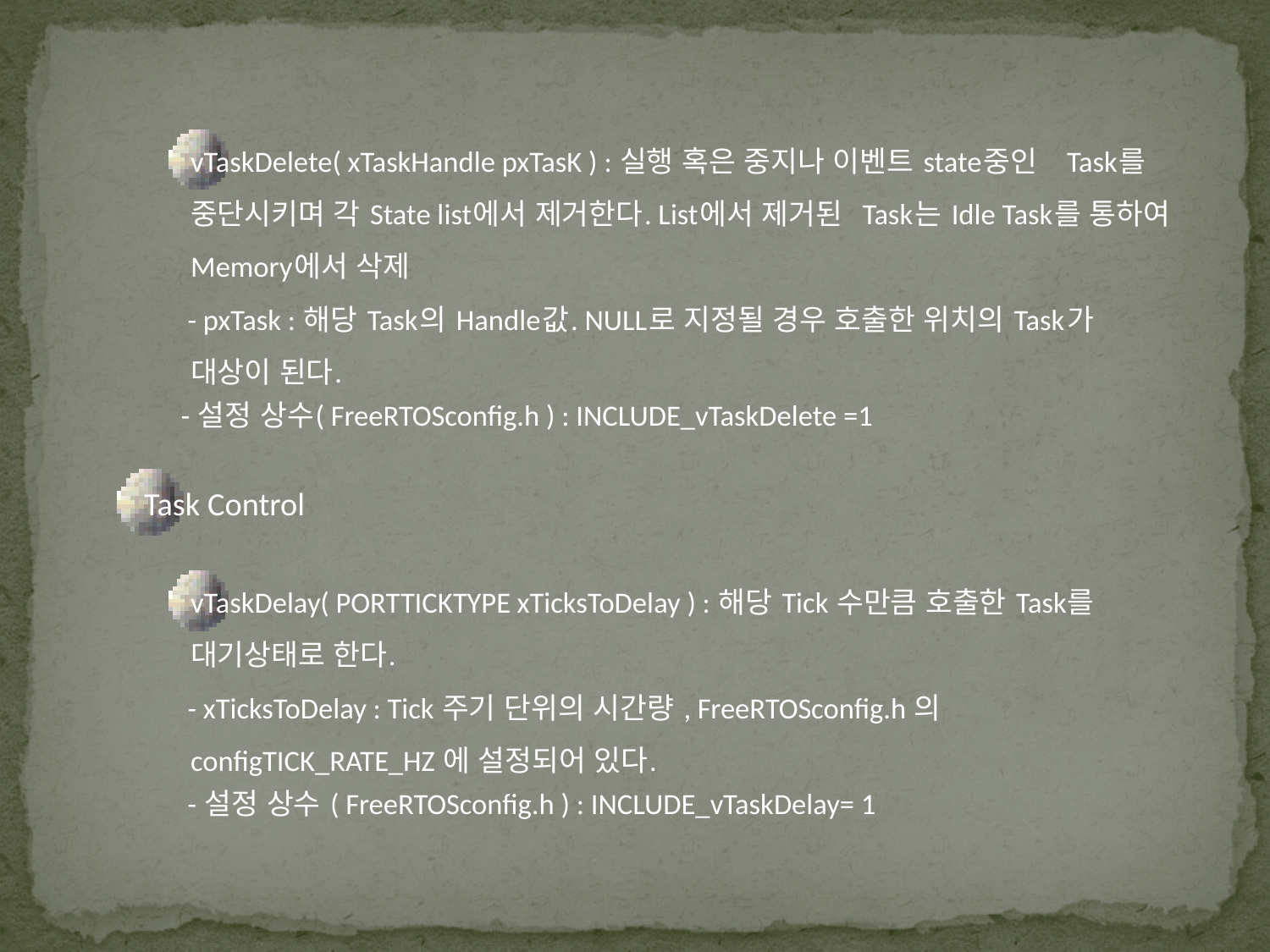

vTaskDelete( xTaskHandle pxTasK ) : 실행 혹은 중지나 이벤트 state중인 	Task를 중단시키며 각 State list에서 제거한다. List에서 제거된 	Task는 Idle Task를 통하여 Memory에서 삭제
    - pxTask : 해당 Task의 Handle값. NULL로 지정될 경우 호출한 위치의 Task	가 대상이 된다.
   - 설정 상수( FreeRTOSconfig.h ) : INCLUDE_vTaskDelete =1

Task Control

vTaskDelay( PORTTICKTYPE xTicksToDelay ) : 해당 Tick 수만큼 호출한 Task	를 대기상태로 한다.
    - xTicksToDelay : Tick 주기 단위의 시간량 , FreeRTOSconfig.h 의 	configTICK_RATE_HZ 에 설정되어 있다.
    - 설정 상수 ( FreeRTOSconfig.h ) : INCLUDE_vTaskDelay= 1